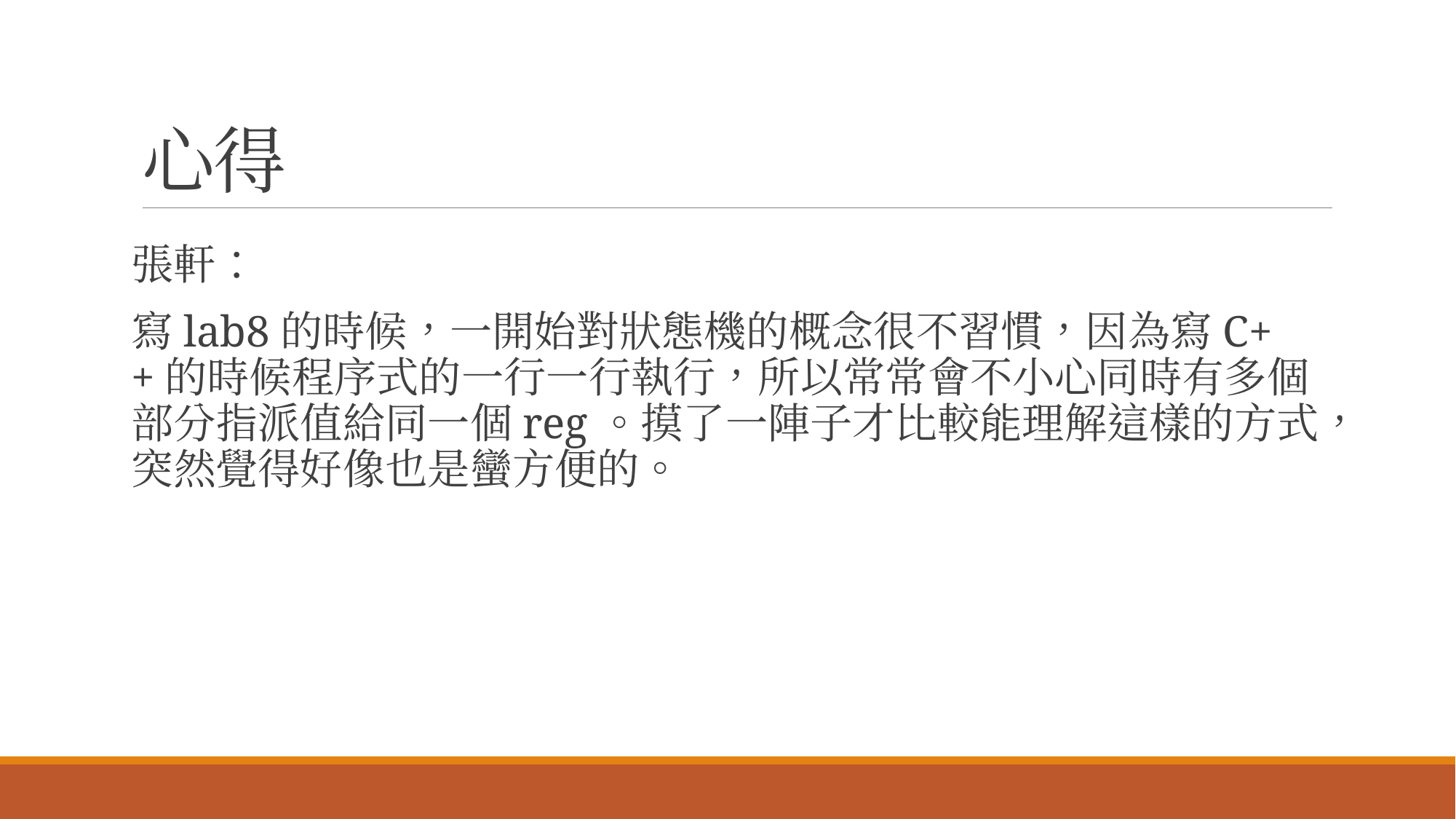

# 心得
張軒：
寫lab8的時候，一開始對狀態機的概念很不習慣，因為寫C++的時候程序式的一行一行執行，所以常常會不小心同時有多個部分指派值給同一個reg。摸了一陣子才比較能理解這樣的方式，突然覺得好像也是蠻方便的。